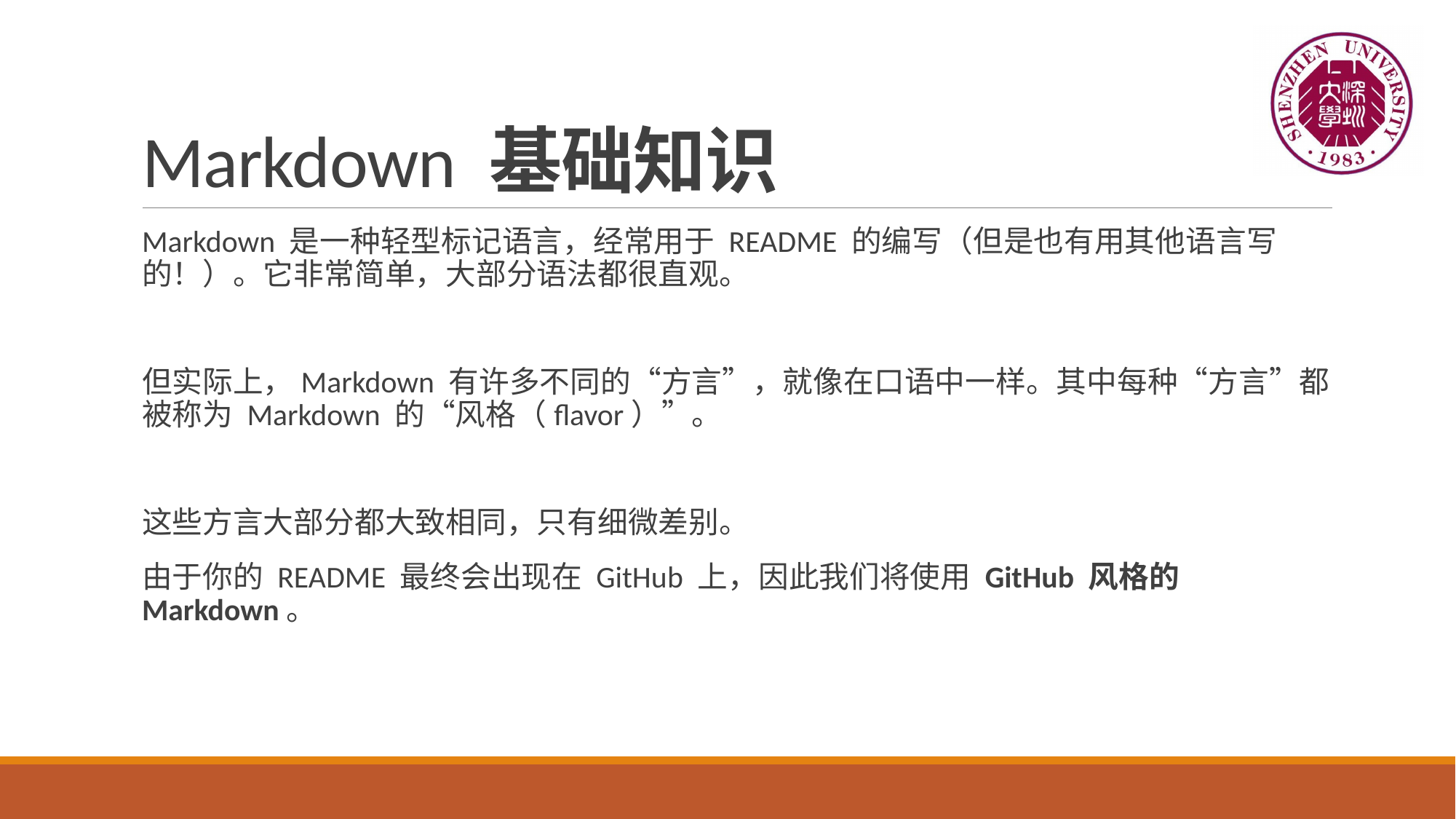

# Markdown 基础知识
Markdown 是一种轻型标记语言，经常用于 README 的编写（但是也有用其他语言写的！）。它非常简单，大部分语法都很直观。

但实际上，Markdown 有许多不同的“方言”，就像在口语中一样。其中每种“方言”都被称为 Markdown 的“风格（flavor）”。

这些方言大部分都大致相同，只有细微差别。
由于你的 README 最终会出现在 GitHub 上，因此我们将使用 GitHub 风格的 Markdown。